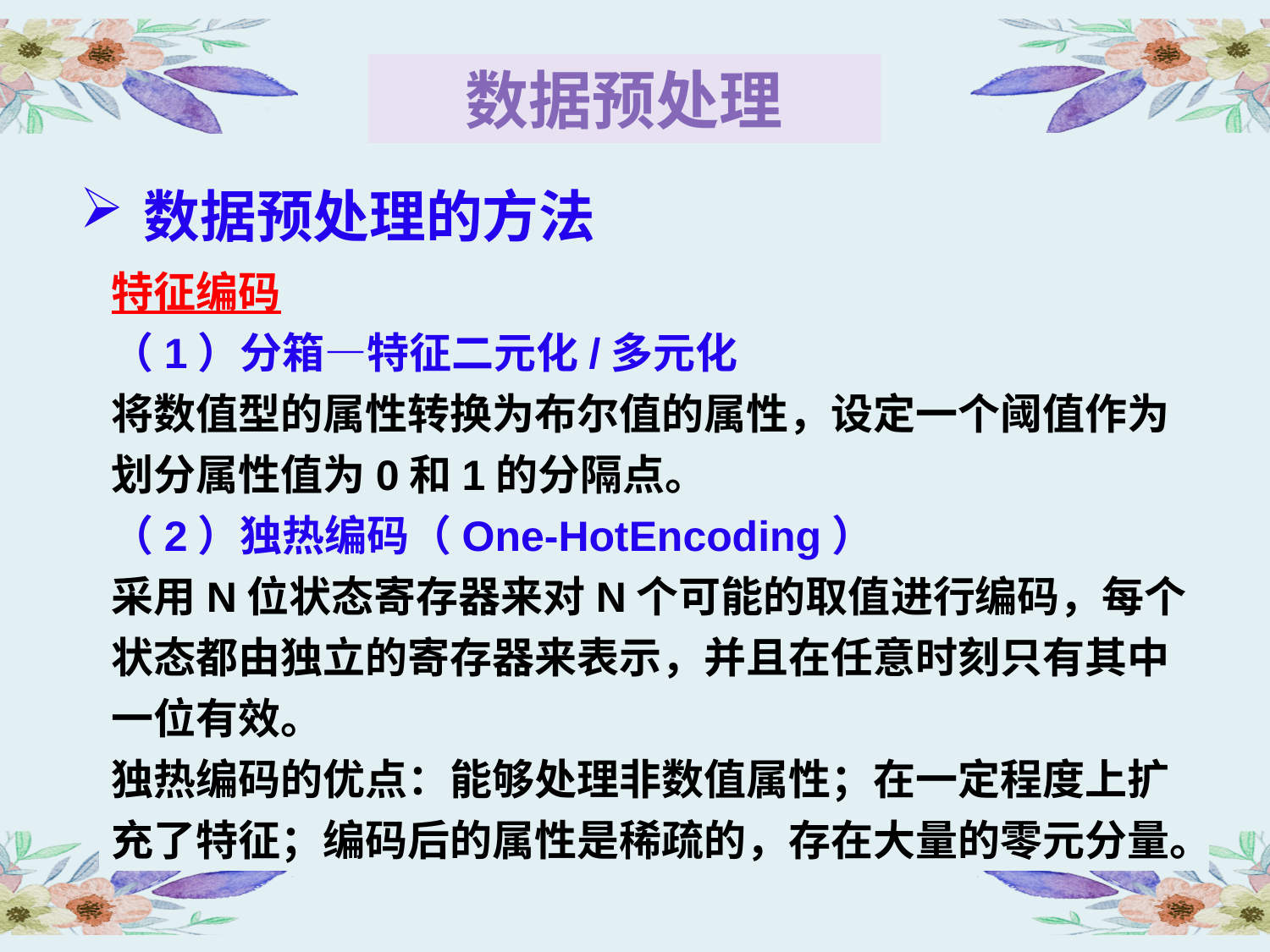

数据预处理
数据预处理的方法
特征编码
（1）分箱—特征二元化/多元化
将数值型的属性转换为布尔值的属性，设定一个阈值作为划分属性值为0和1的分隔点。
（2）独热编码（One-HotEncoding）
采用N位状态寄存器来对N个可能的取值进行编码，每个状态都由独立的寄存器来表示，并且在任意时刻只有其中一位有效。
独热编码的优点：能够处理非数值属性；在一定程度上扩充了特征；编码后的属性是稀疏的，存在大量的零元分量。